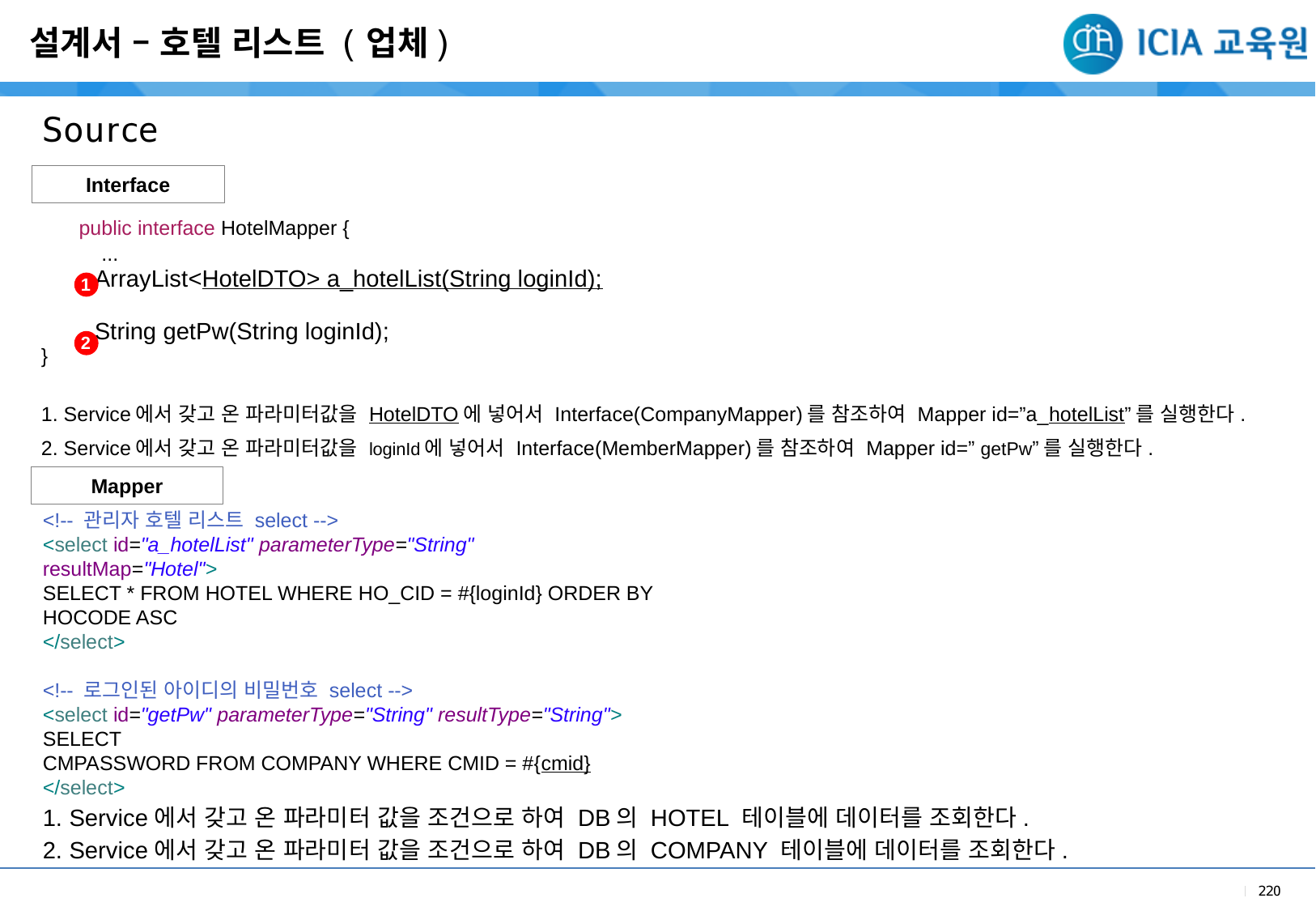

설계서 – 호텔 리스트 (업체)
Source
Interface
| public interface HotelMapper { ... ArrayList<HotelDTO> a\_hotelList(String loginId); String getPw(String loginId); } |
| --- |
| 1. Service에서 갖고 온 파라미터값을 HotelDTO에 넣어서 Interface(CompanyMapper)를 참조하여 Mapper id=”a\_hotelList”를 실행한다. 2. Service에서 갖고 온 파라미터값을 loginId에 넣어서 Interface(MemberMapper)를 참조하여 Mapper id=” getPw”를 실행한다. |
|  |
1

2

Mapper
<!-- 관리자 호텔 리스트 select -->
<select id="a_hotelList" parameterType="String"
resultMap="Hotel">
SELECT * FROM HOTEL WHERE HO_CID = #{loginId} ORDER BY
HOCODE ASC
</select>

<!-- 로그인된 아이디의 비밀번호 select -->
<select id="getPw" parameterType="String" resultType="String">
SELECT
CMPASSWORD FROM COMPANY WHERE CMID = #{cmid}
</select>
1. Service에서 갖고 온 파라미터 값을 조건으로 하여 DB의 HOTEL 테이블에 데이터를 조회한다.
2. Service에서 갖고 온 파라미터 값을 조건으로 하여 DB의 COMPANY 테이블에 데이터를 조회한다.